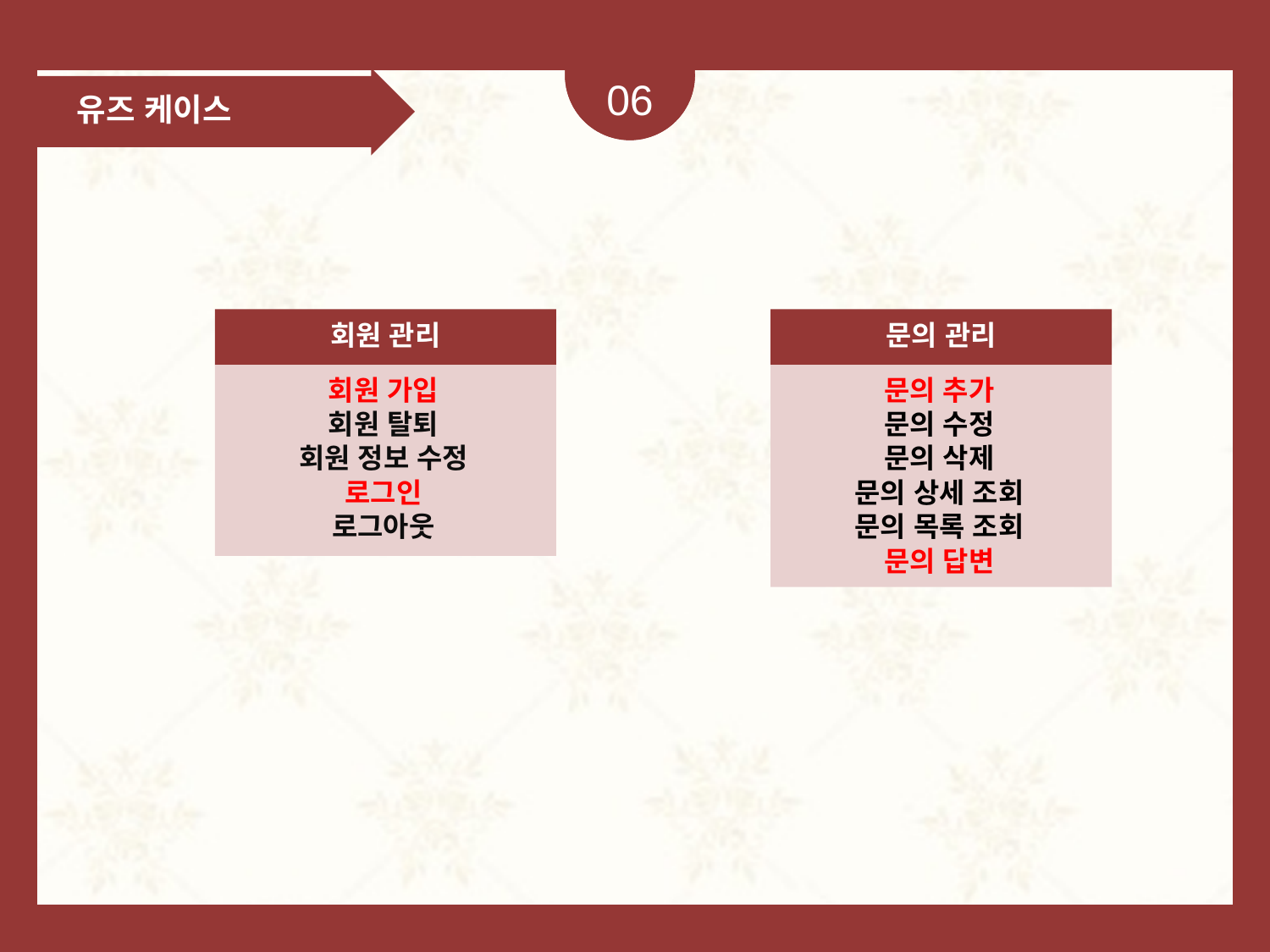

06

유즈 케이스
회원 관리
문의 관리
회원 가입
회원 탈퇴
회원 정보 수정
로그인
로그아웃
문의 추가
문의 수정
문의 삭제
문의 상세 조회
문의 목록 조회
문의 답변